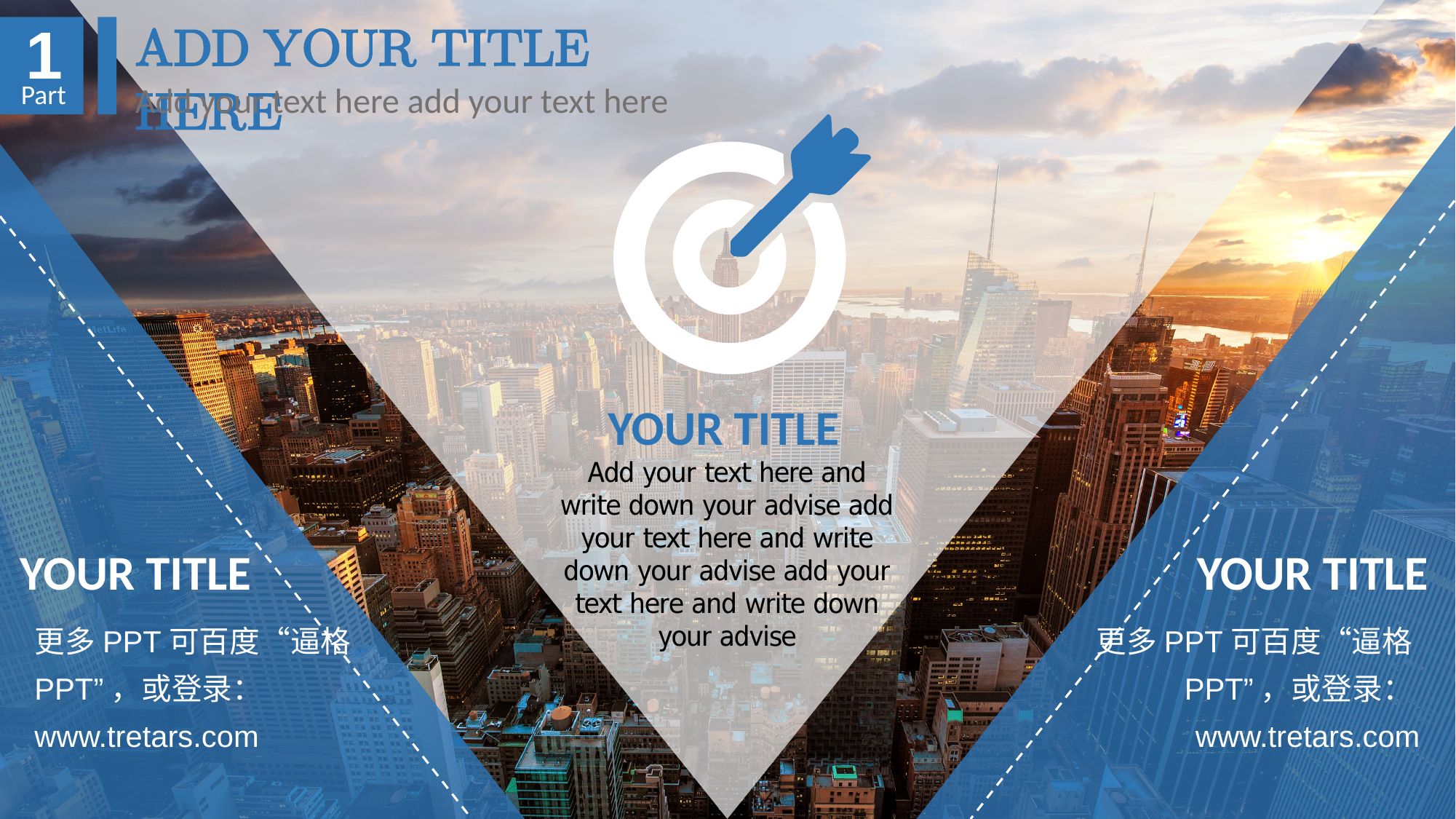

ADD YOUR TITLE HERE
1
Part

Add your text here add your text here

YOUR TITLE
Add your text here and write down your advise add your text here and write down your advise add your text here and write down your advise

YOUR TITLE
YOUR TITLE
更多PPT可百度“逼格PPT”，或登录：www.tretars.com
更多PPT可百度“逼格PPT”，或登录：www.tretars.com